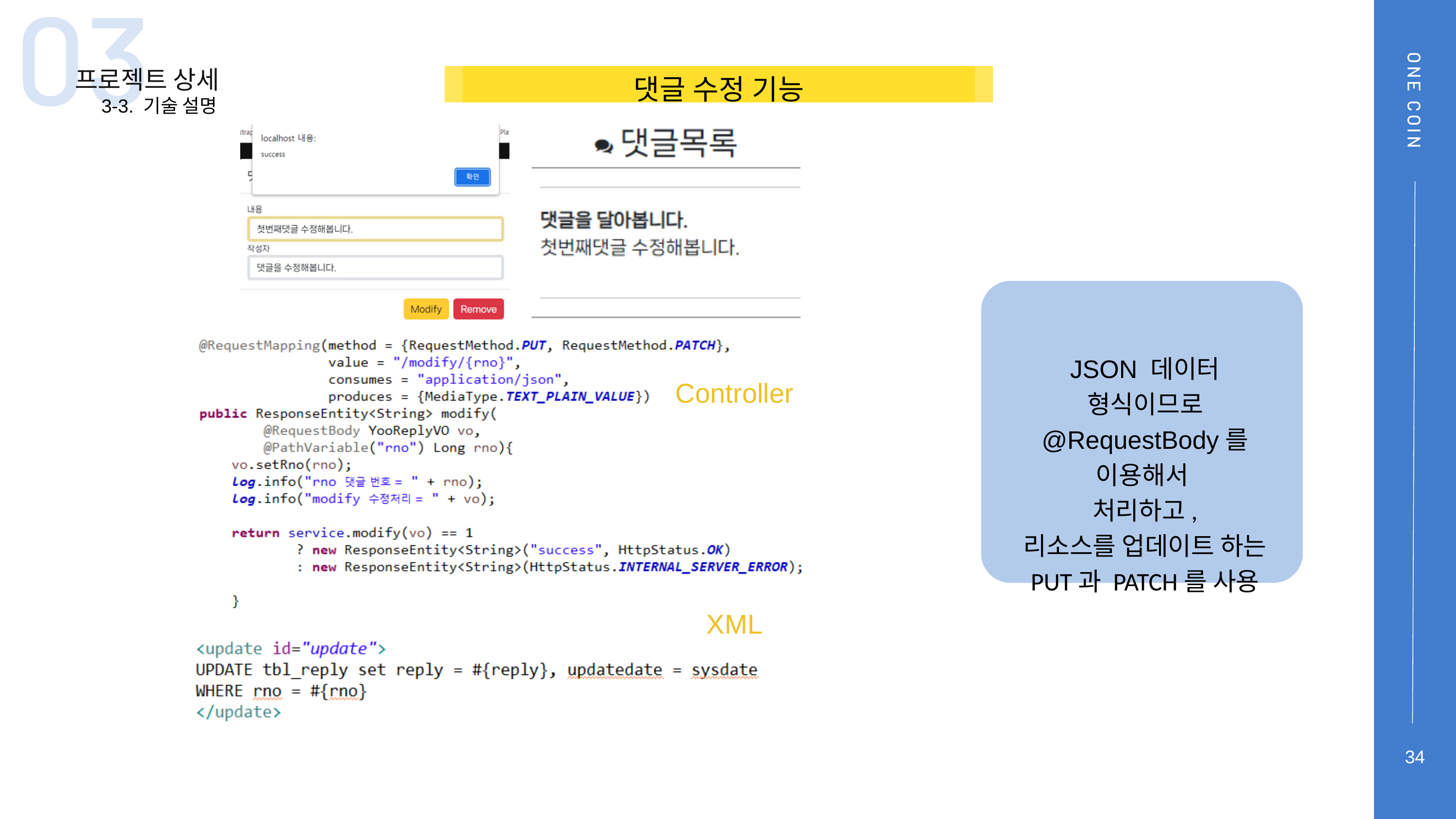

03
프로젝트 상세

댓글 수정 기능
3-3. 기술 설명

ONE COIN

JSON 데이터 형식이므로 @RequestBody를 이용해서
처리하고,
리소스를 업데이트 하는 PUT과 PATCH를 사용
Controller
XML

34